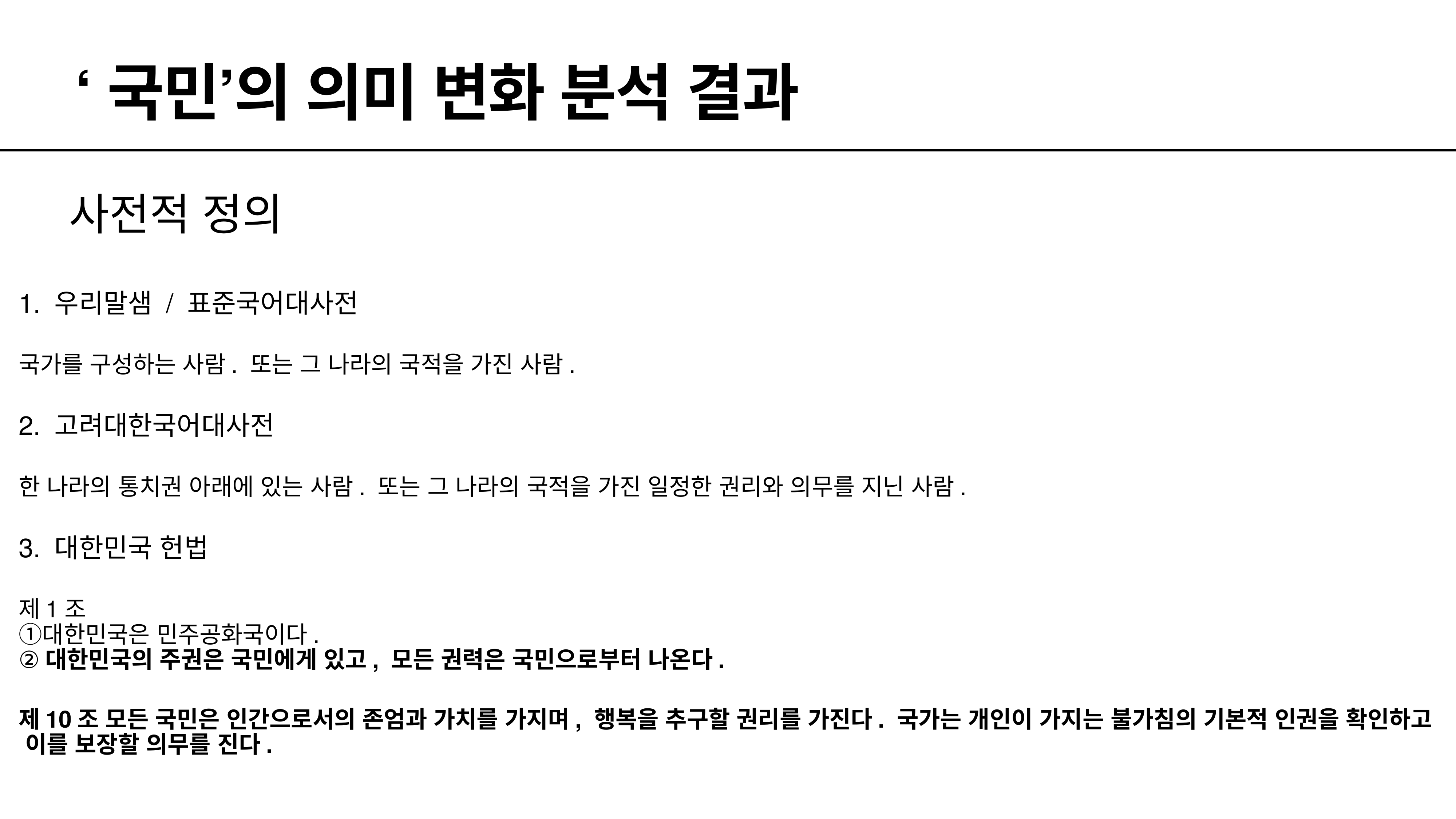

# ‘국민’의 의미 변화 분석 결과

사전적 정의
1. 우리말샘 / 표준국어대사전
국가를 구성하는 사람. 또는 그 나라의 국적을 가진 사람.
2. 고려대한국어대사전
한 나라의 통치권 아래에 있는 사람. 또는 그 나라의 국적을 가진 일정한 권리와 의무를 지닌 사람.
3. 대한민국 헌법
제1조
①대한민국은 민주공화국이다.
②대한민국의 주권은 국민에게 있고, 모든 권력은 국민으로부터 나온다.
제10조 모든 국민은 인간으로서의 존엄과 가치를 가지며, 행복을 추구할 권리를 가진다. 국가는 개인이 가지는 불가침의 기본적 인권을 확인하고
 이를 보장할 의무를 진다.